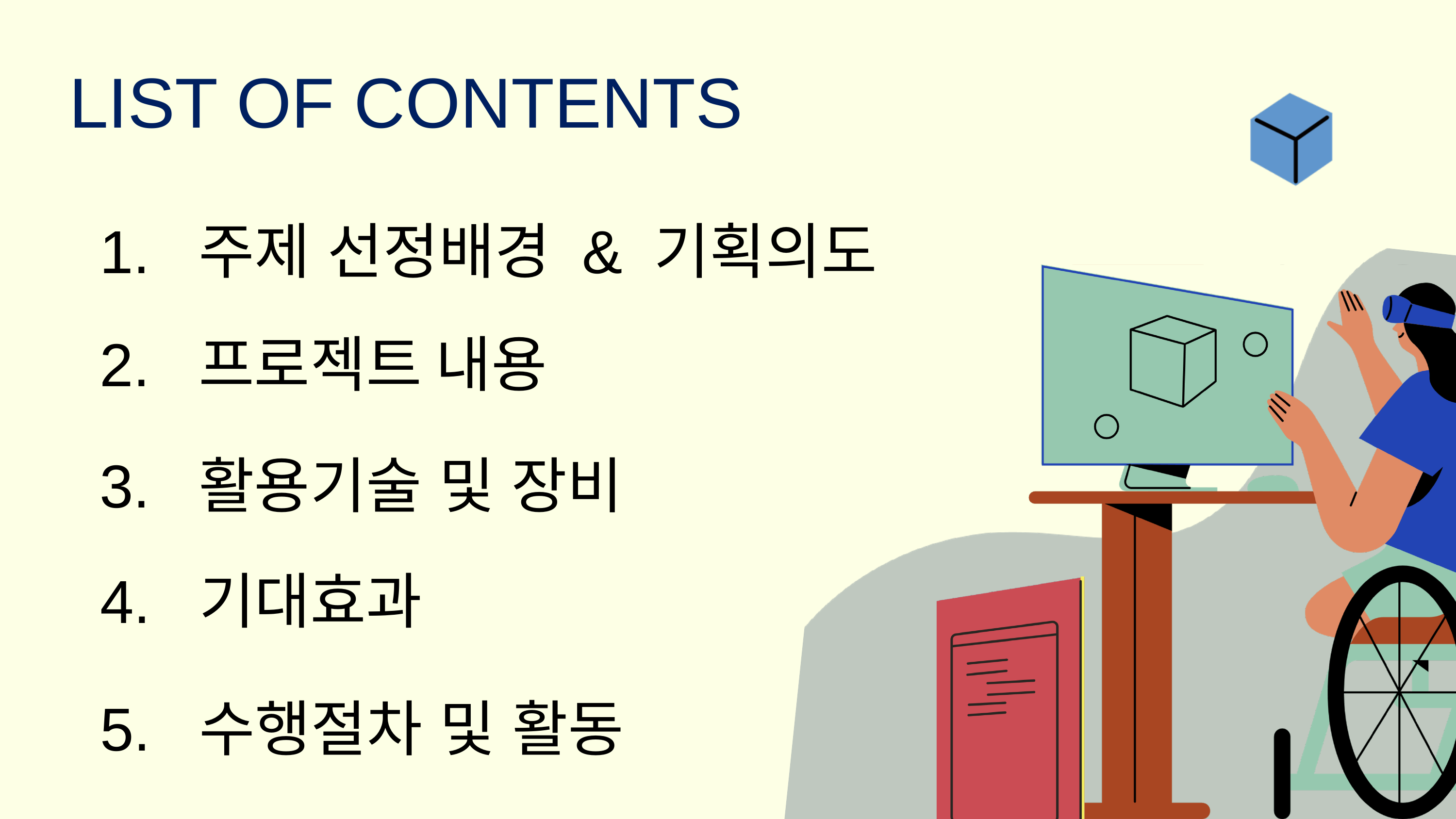

LIST OF CONTENTS

1.  주제 선정배경 & 기획의도

2.  프로젝트 내용
3.  활용기술 및 장비
4.  기대효과

5.  수행절차 및 활동